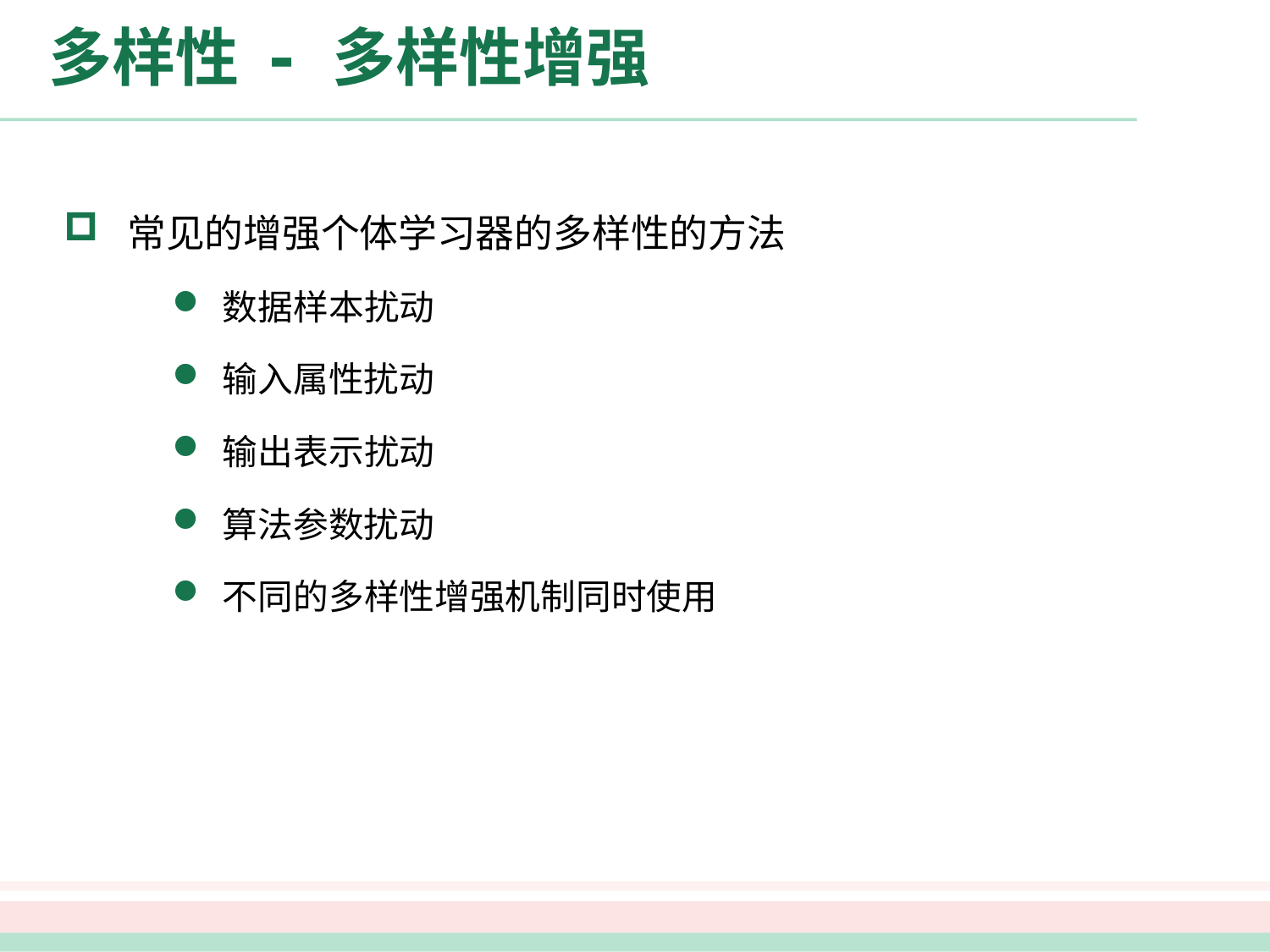

# 多样性 - 多样性增强
常见的增强个体学习器的多样性的方法
数据样本扰动
输入属性扰动
输出表示扰动
算法参数扰动
不同的多样性增强机制同时使用